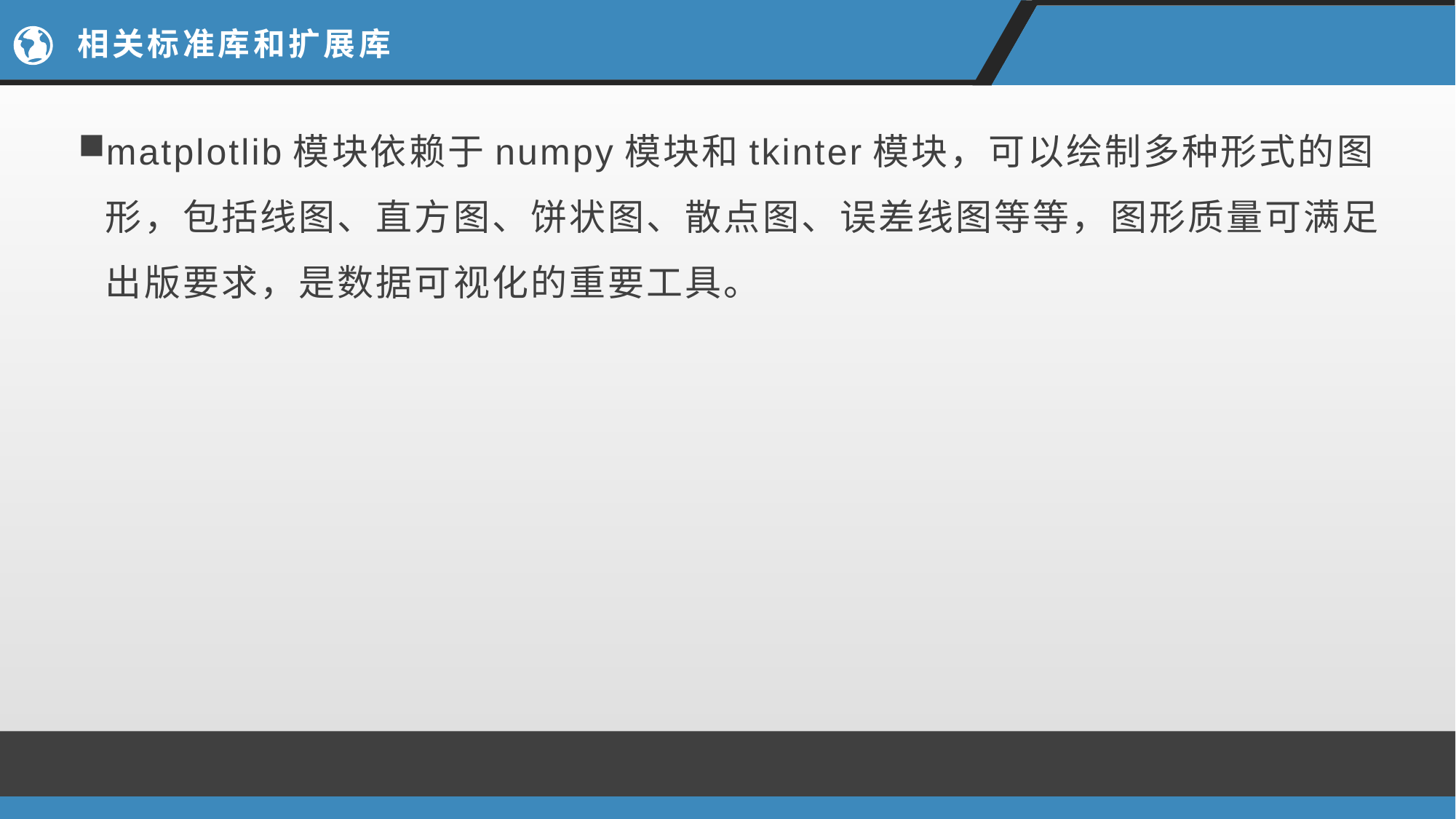

# 相关标准库和扩展库

matplotlib模块依赖于numpy模块和tkinter模块，可以绘制多种形式的图形，包括线图、直方图、饼状图、散点图、误差线图等等，图形质量可满足出版要求，是数据可视化的重要工具。